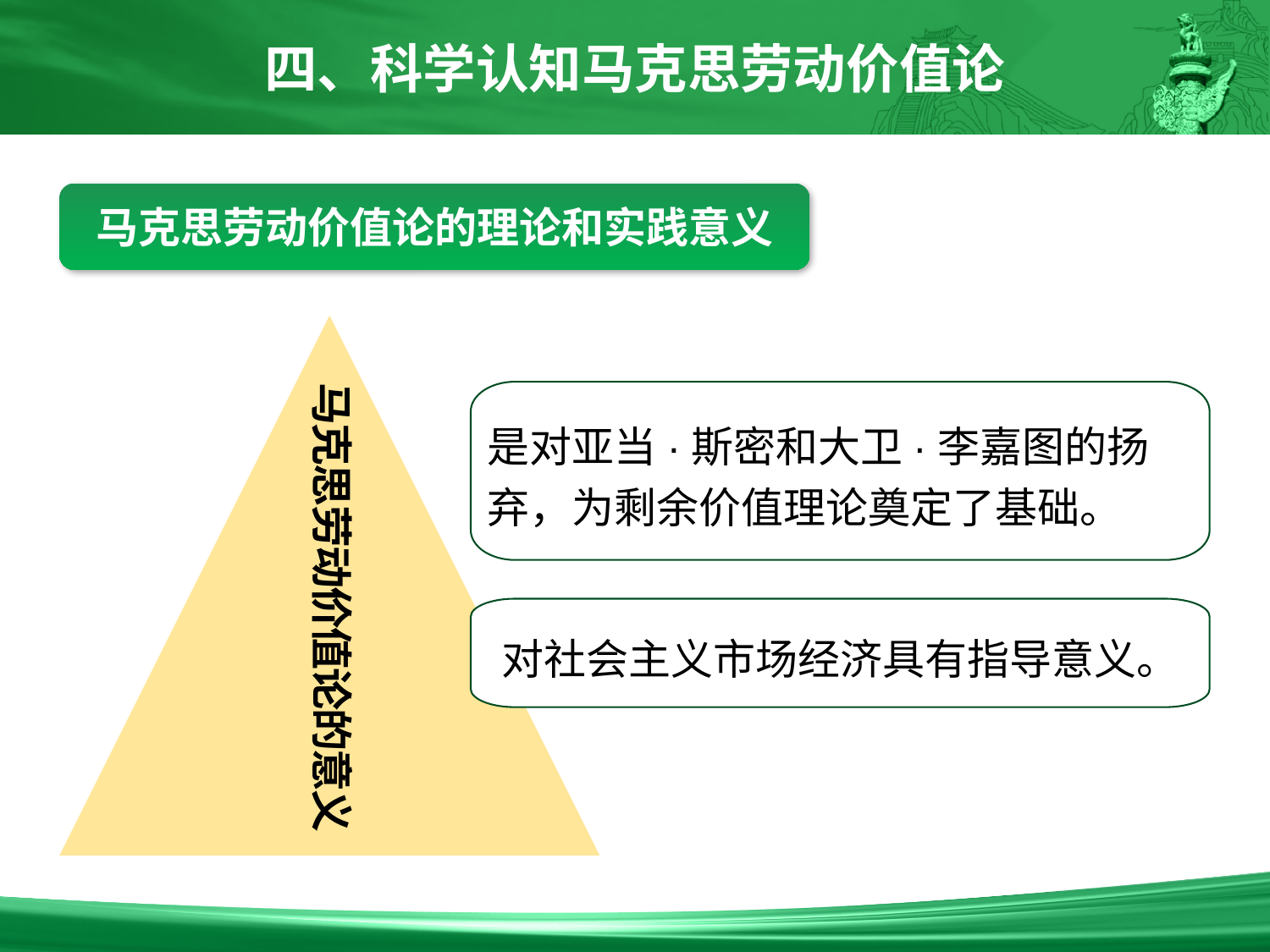

四、科学认知马克思劳动价值论
马克思劳动价值论的理论和实践意义

马克思劳动价值论的意义
是对亚当·斯密和大卫·李嘉图的扬弃，为剩余价值理论奠定了基础。
对社会主义市场经济具有指导意义。